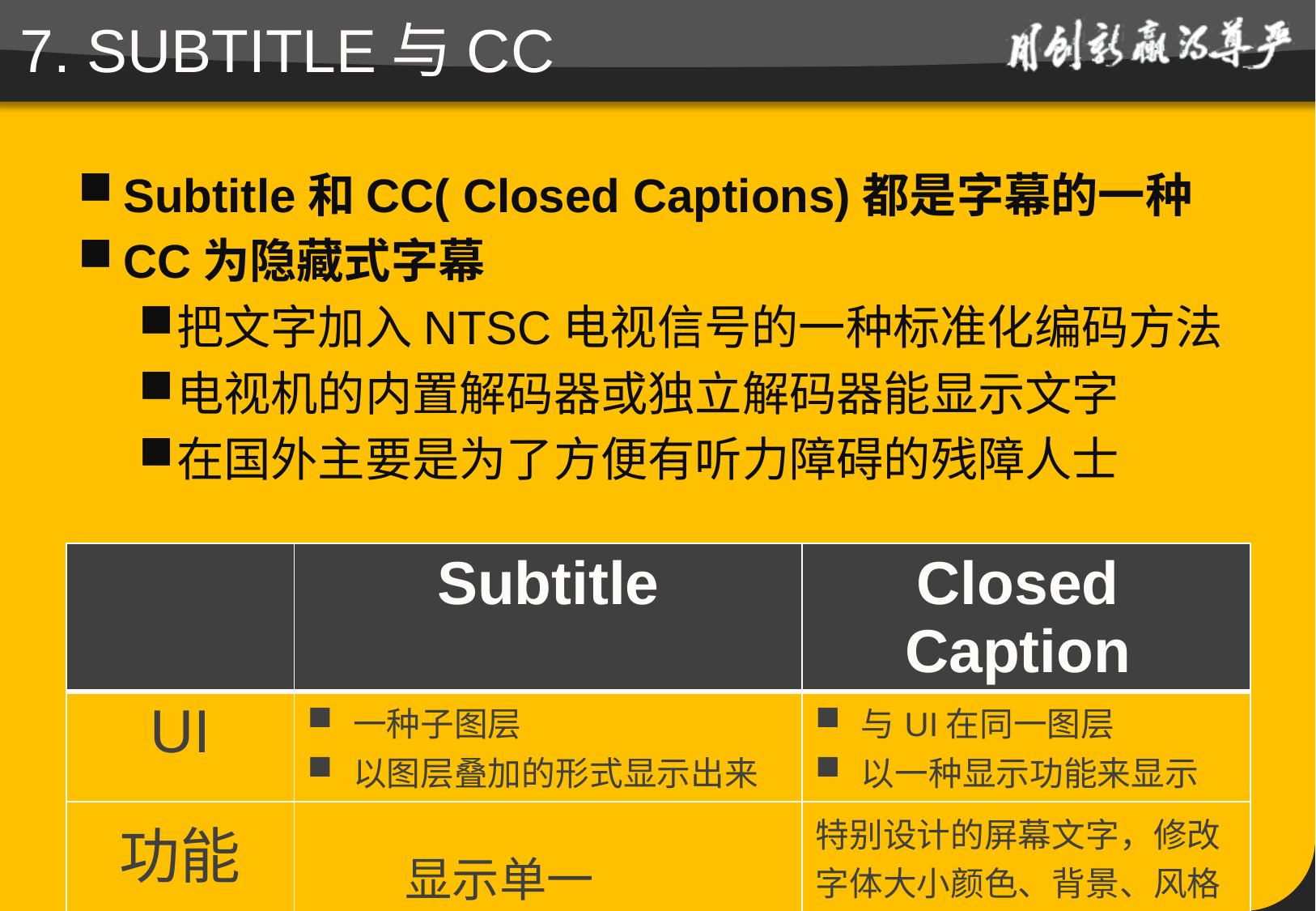

# 7. SUBTITLE与CC
Subtitle和CC( Closed Captions)都是字幕的一种
CC为隐藏式字幕
把文字加入NTSC电视信号的一种标准化编码方法
电视机的内置解码器或独立解码器能显示文字
在国外主要是为了方便有听力障碍的残障人士
|  | Subtitle | Closed Caption |
| --- | --- | --- |
| UI | 一种子图层 以图层叠加的形式显示出来 | 与UI在同一图层 以一种显示功能来显示 |
| 功能 | 显示单一 | 特别设计的屏幕文字，修改字体大小颜色、背景、风格 |